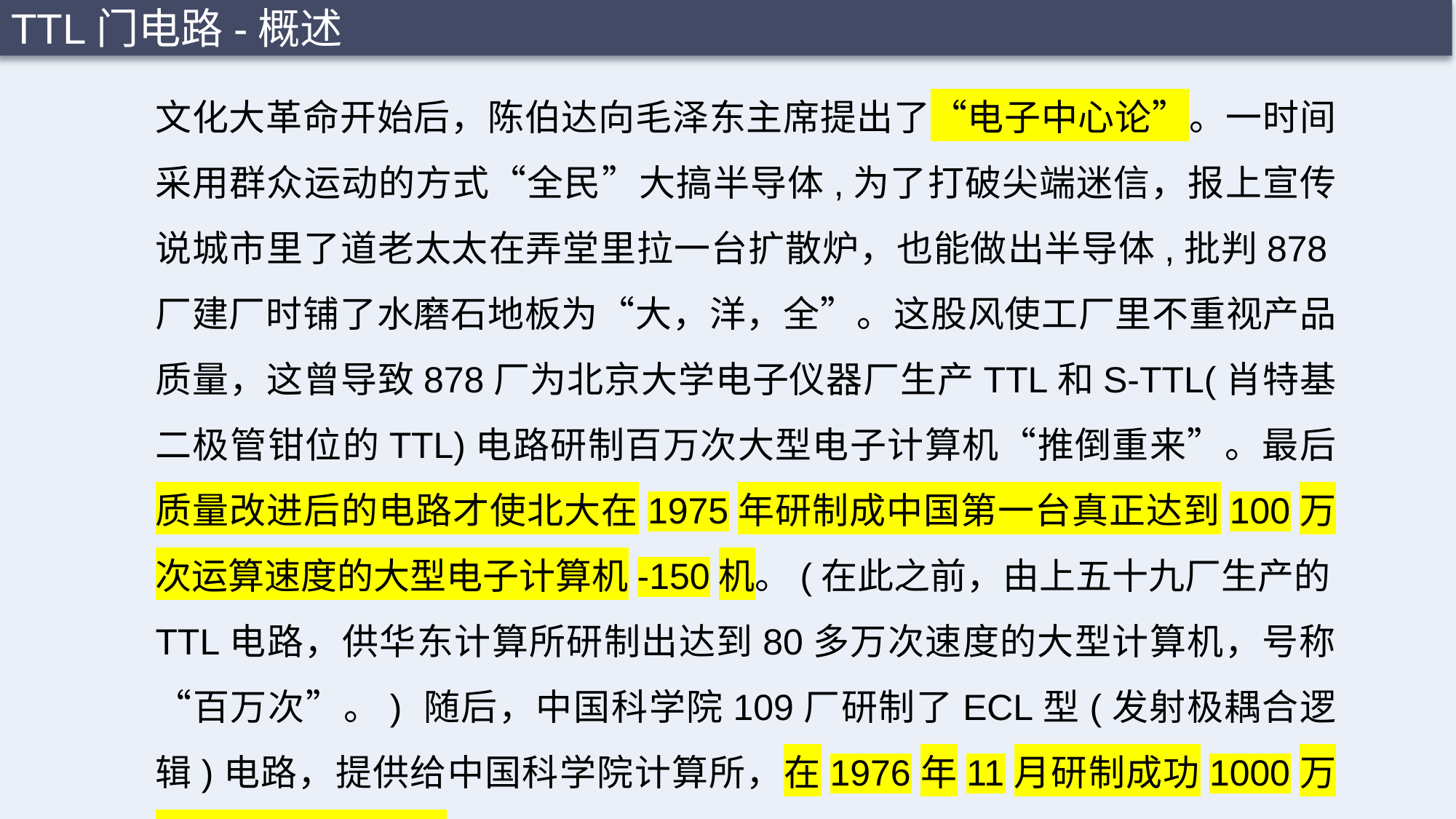

TTL门电路-概述
文化大革命开始后，陈伯达向毛泽东主席提出了“电子中心论”。一时间采用群众运动的方式“全民”大搞半导体,为了打破尖端迷信，报上宣传说城市里了道老太太在弄堂里拉一台扩散炉，也能做出半导体,批判878厂建厂时铺了水磨石地板为“大，洋，全”。这股风使工厂里不重视产品质量，这曾导致878厂为北京大学电子仪器厂生产TTL和S-TTL(肖特基二极管钳位的TTL)电路研制百万次大型电子计算机“推倒重来”。最后质量改进后的电路才使北大在1975年研制成中国第一台真正达到100万次运算速度的大型电子计算机-150机。(在此之前，由上五十九厂生产的TTL电路，供华东计算所研制出达到80多万次速度的大型计算机，号称“百万次”。) 随后，中国科学院109厂研制了ECL型(发射极耦合逻辑)电路，提供给中国科学院计算所，在1976年11月研制成功1000万次大型电子计算机。